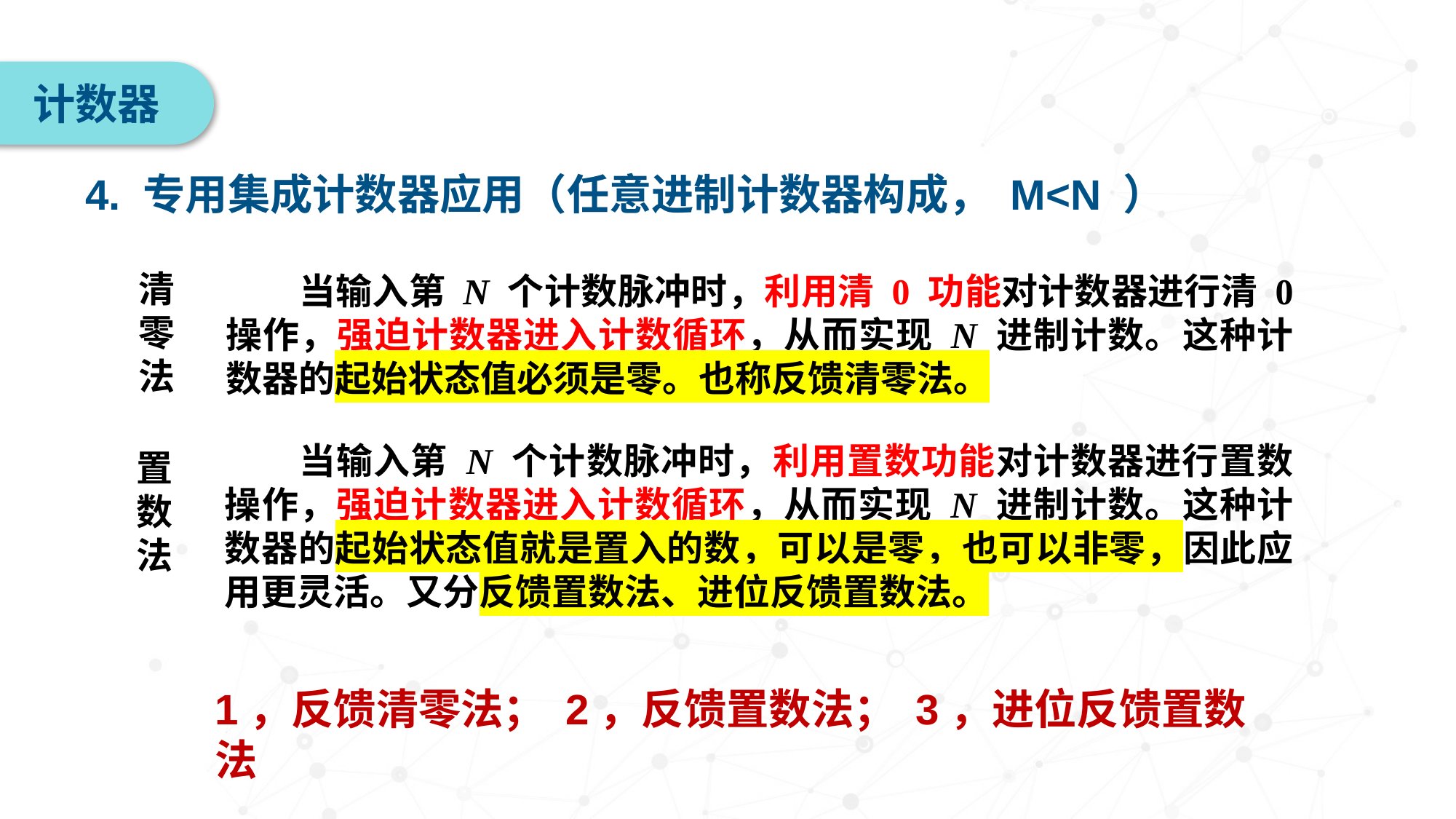

计数器
4. 专用集成计数器应用（任意进制计数器构成， M<N ）
清零法
　　当输入第 N 个计数脉冲时，利用清 0 功能对计数器进行清 0 操作，强迫计数器进入计数循环，从而实现 N 进制计数。这种计数器的起始状态值必须是零。也称反馈清零法。
　　当输入第 N 个计数脉冲时，利用置数功能对计数器进行置数操作，强迫计数器进入计数循环，从而实现 N 进制计数。这种计数器的起始状态值就是置入的数，可以是零，也可以非零，因此应用更灵活。又分反馈置数法、进位反馈置数法。
置数法
1，反馈清零法； 2，反馈置数法； 3，进位反馈置数法
52